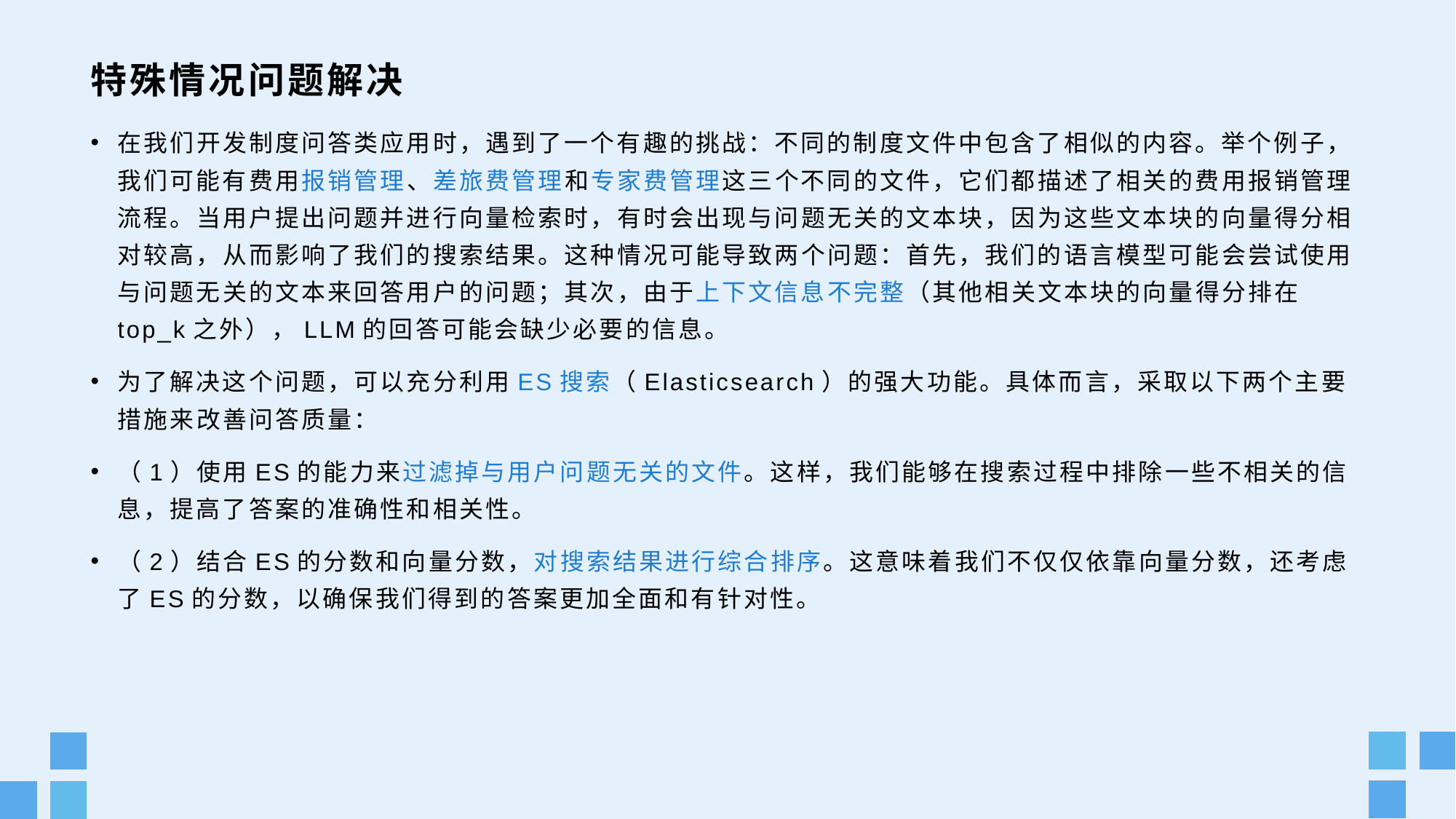

# 特殊情况问题解决
在我们开发制度问答类应用时，遇到了一个有趣的挑战：不同的制度文件中包含了相似的内容。举个例子，我们可能有费用报销管理、差旅费管理和专家费管理这三个不同的文件，它们都描述了相关的费用报销管理流程。当用户提出问题并进行向量检索时，有时会出现与问题无关的文本块，因为这些文本块的向量得分相对较高，从而影响了我们的搜索结果。这种情况可能导致两个问题：首先，我们的语言模型可能会尝试使用与问题无关的文本来回答用户的问题；其次，由于上下文信息不完整（其他相关文本块的向量得分排在top_k之外），LLM的回答可能会缺少必要的信息。
为了解决这个问题，可以充分利用ES搜索（Elasticsearch）的强大功能。具体而言，采取以下两个主要措施来改善问答质量：
（1）使用ES的能力来过滤掉与用户问题无关的文件。这样，我们能够在搜索过程中排除一些不相关的信息，提高了答案的准确性和相关性。
（2）结合ES的分数和向量分数，对搜索结果进行综合排序。这意味着我们不仅仅依靠向量分数，还考虑了ES的分数，以确保我们得到的答案更加全面和有针对性。